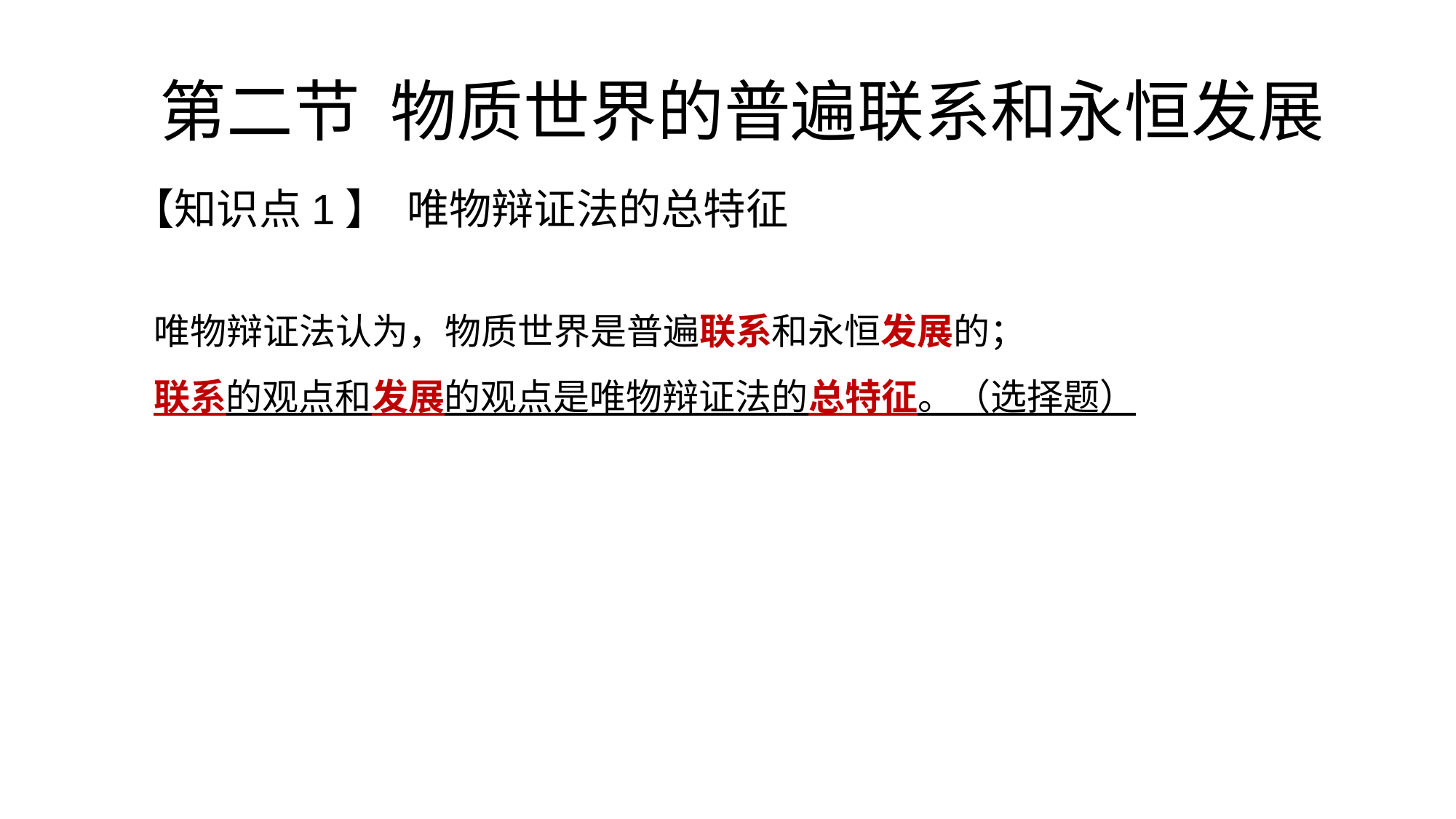

# 第二节  物质世界的普遍联系和永恒发展
【知识点1】  唯物辩证法的总特征
唯物辩证法认为，物质世界是普遍联系和永恒发展的；
联系的观点和发展的观点是唯物辩证法的总特征。（选择题）